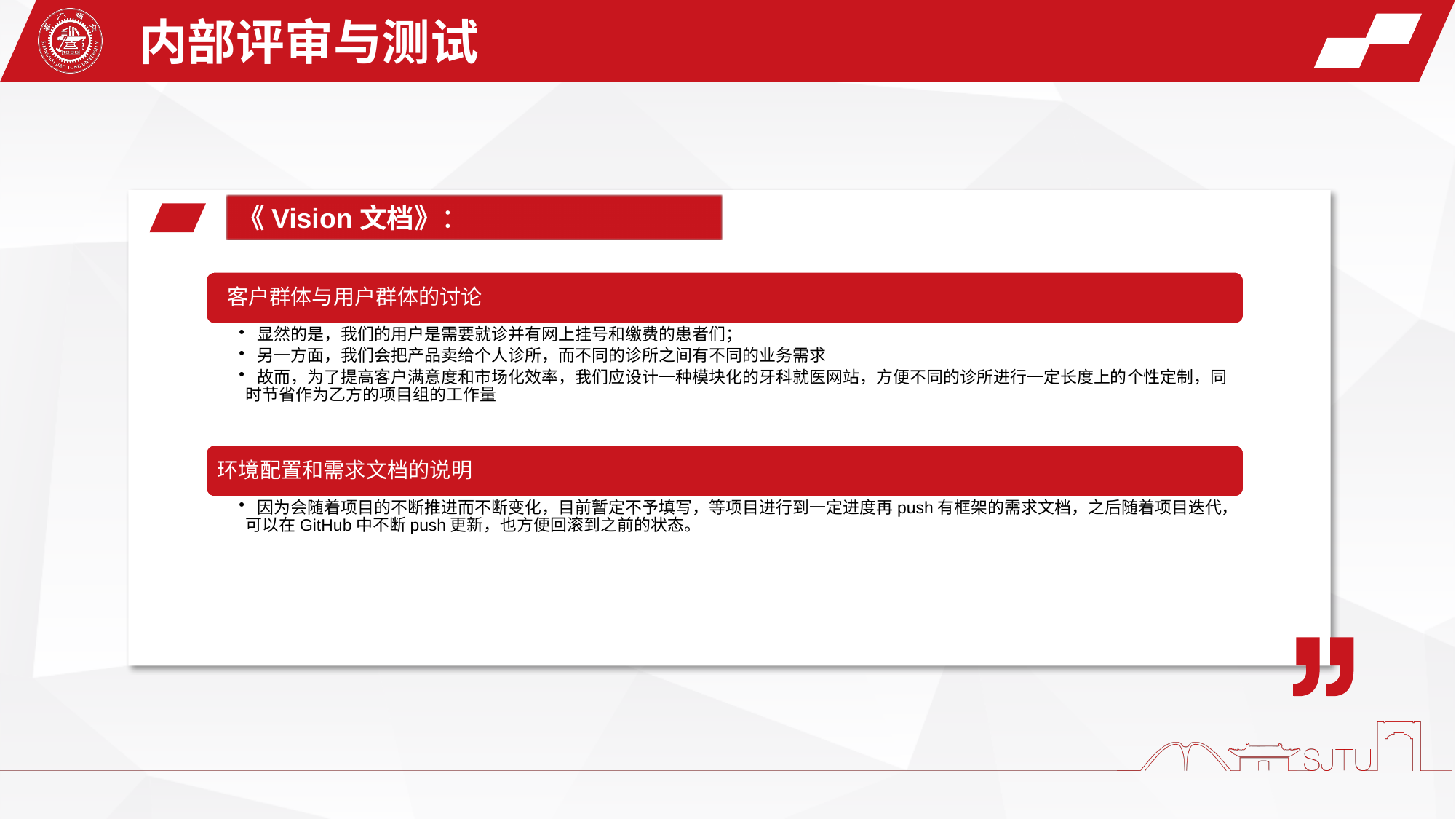

内部评审与测试

《Vision文档》：

 客户群体与用户群体的讨论
  显然的是，我们的用户是需要就诊并有网上挂号和缴费的患者们；
  另一方面，我们会把产品卖给个人诊所，而不同的诊所之间有不同的业务需求
  故而，为了提高客户满意度和市场化效率，我们应设计一种模块化的牙科就医网站，方便不同的诊所进行一定长度上的个性定制，同时节省作为乙方的项目组的工作量
环境配置和需求文档的说明
  因为会随着项目的不断推进而不断变化，目前暂定不予填写，等项目进行到一定进度再push有框架的需求文档，之后随着项目迭代，可以在GitHub中不断push更新，也方便回滚到之前的状态。